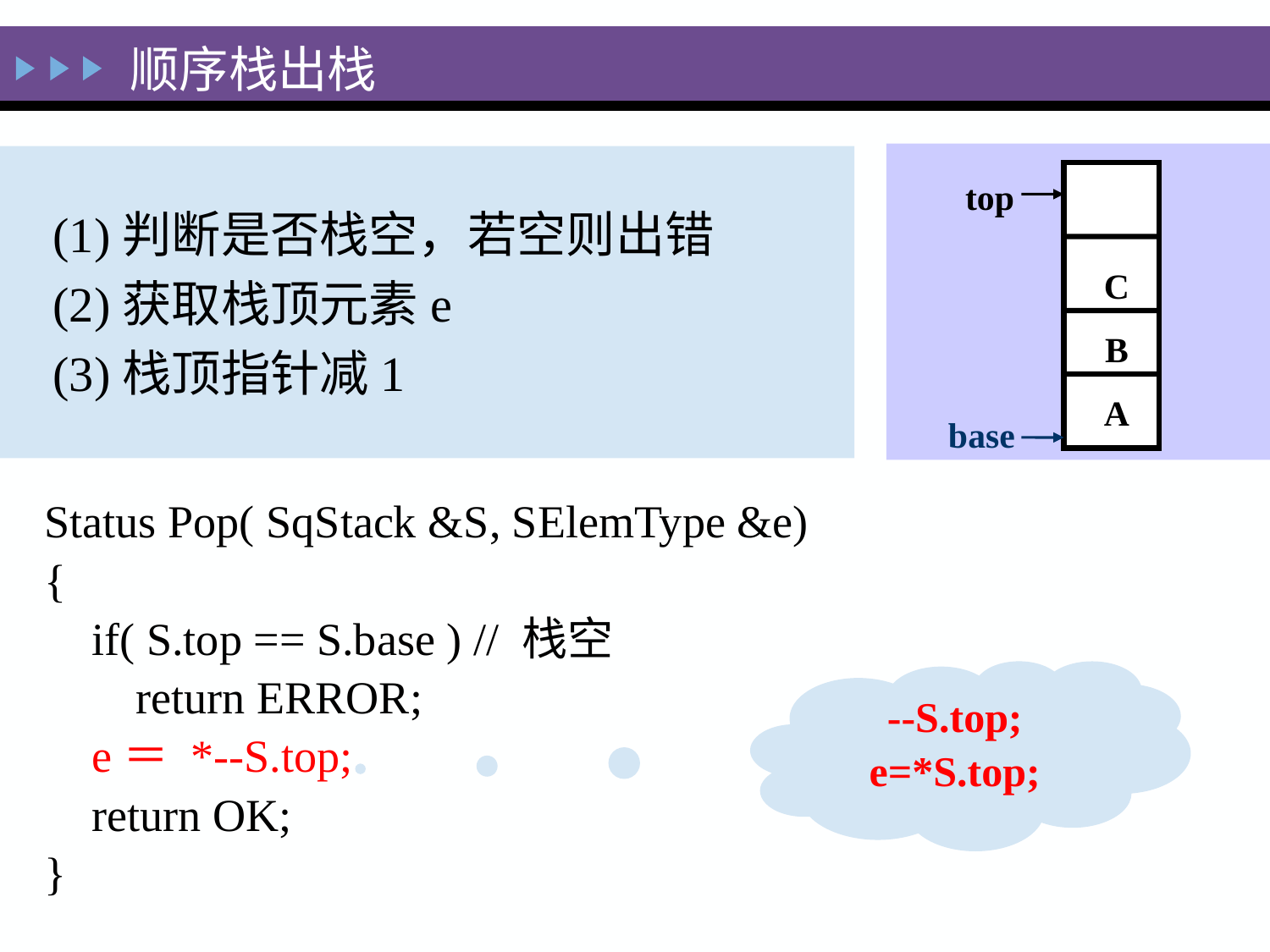

# 顺序栈出栈

(1)判断是否栈空，若空则出错
(2)获取栈顶元素e
(3)栈顶指针减1

C

B

A

top
base
Status Pop( SqStack &S, SElemType &e)
{
	if( S.top == S.base ) // 栈空
        return ERROR;
	e＝ *--S.top;
	return OK;
}
--S.top;
e=*S.top;